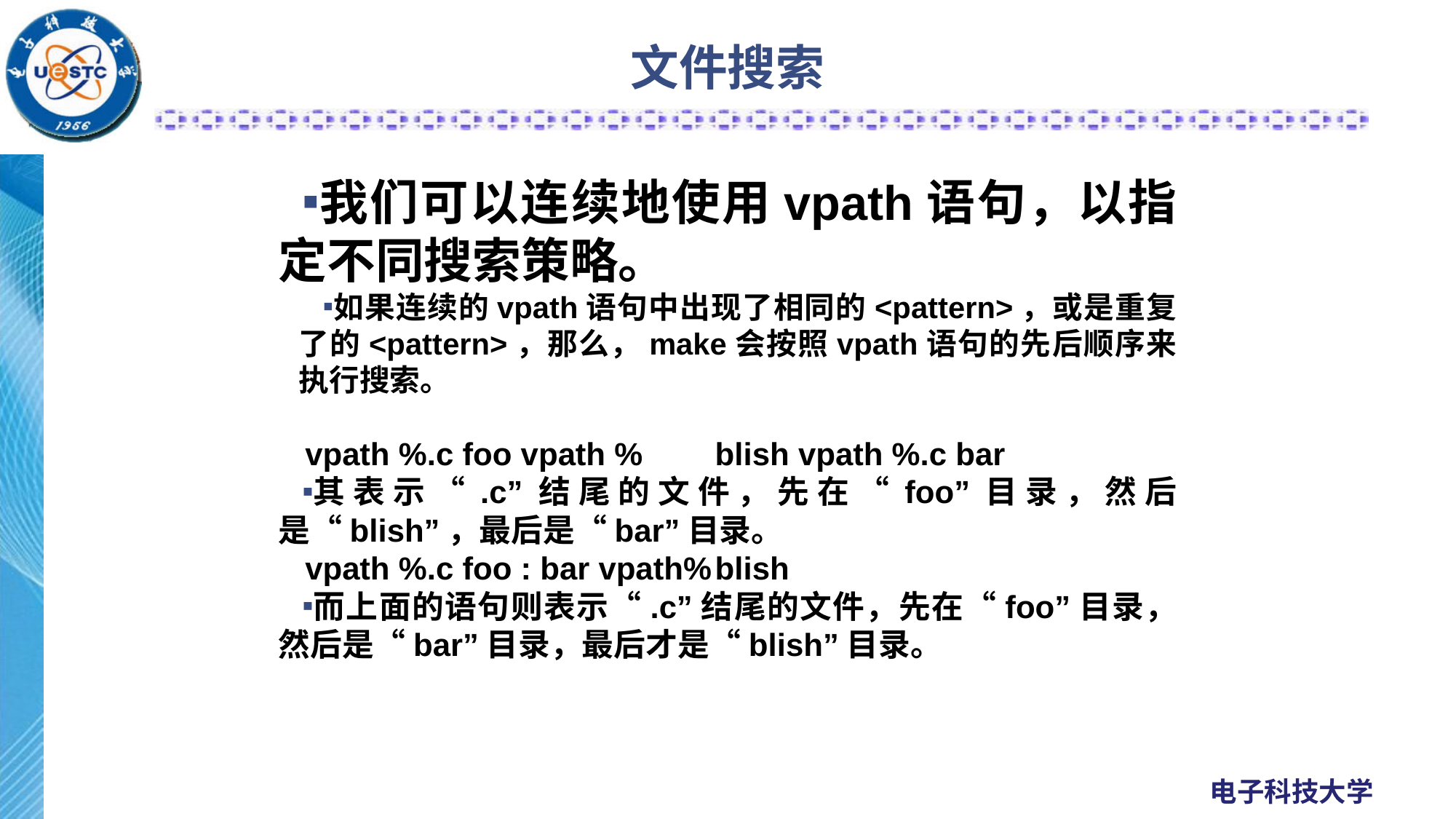

# 文件搜索

我们可以连续地使用vpath语句，以指定不同搜索策略。
如果连续的vpath语句中出现了相同的<pattern>，或是重复了的<pattern>，那么，make会按照vpath语句的先后顺序来执行搜索。

   vpath %.c foo vpath %	blish vpath %.c bar
其表示“.c”结尾的文件，先在“foo”目录，然后是“blish”，最后是“bar”目录。
   vpath %.c foo : bar vpath%	blish
而上面的语句则表示“.c”结尾的文件，先在“foo”目录，然后是“bar”目录，最后才是“blish”目录。